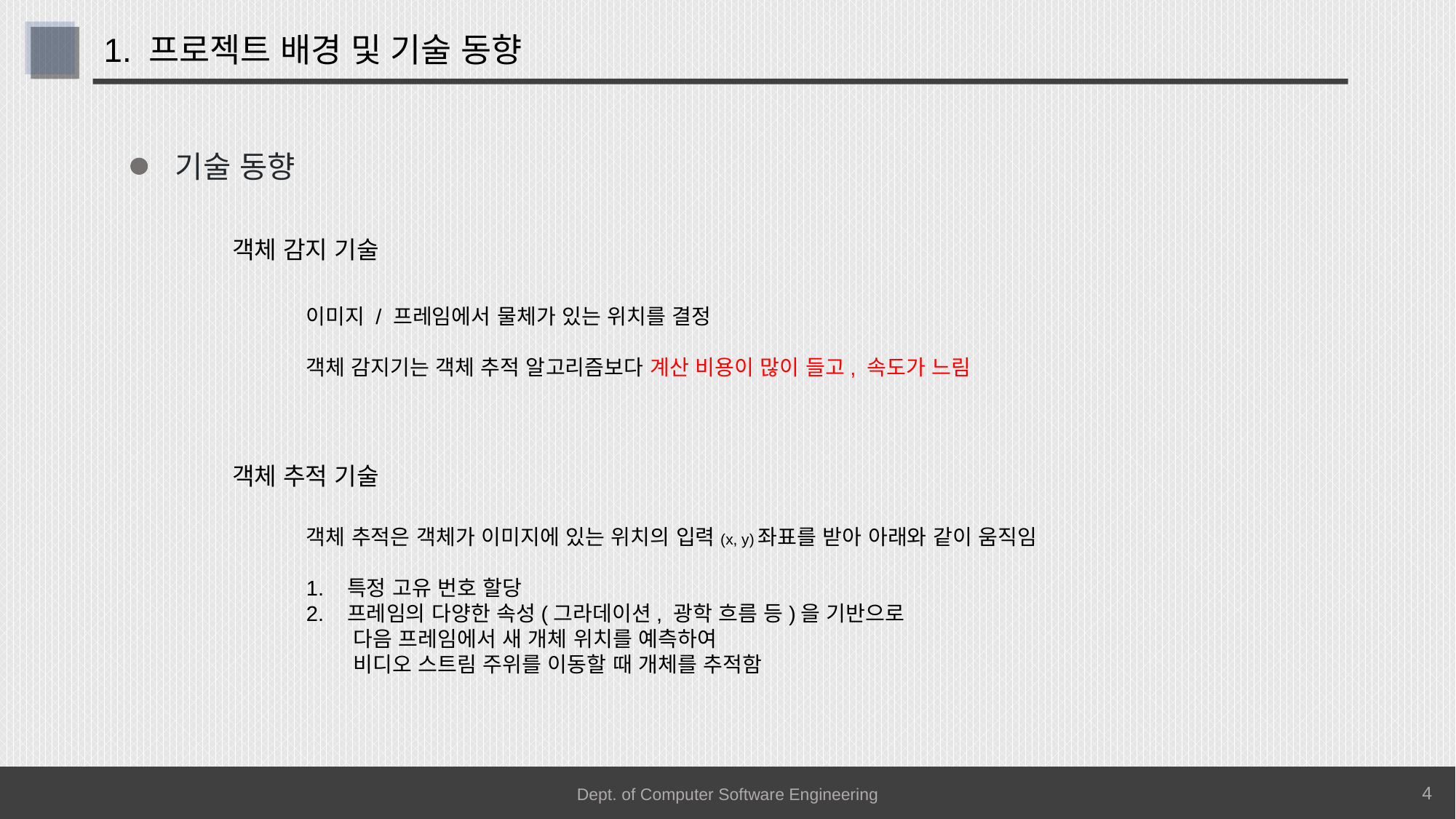

# 1. 프로젝트 배경 및 기술 동향
기술 동향

객체 감지 기술
이미지 / 프레임에서 물체가 있는 위치를 결정

객체 감지기는 객체 추적 알고리즘보다 계산 비용이 많이 들고, 속도가 느림
객체 추적 기술
객체 추적은 객체가 이미지에 있는 위치의 입력(x, y)좌표를 받아 아래와 같이 움직임

특정 고유 번호 할당
프레임의 다양한 속성(그라데이션, 광학 흐름 등)을 기반으로
       다음 프레임에서 새 개체 위치를 예측하여
       비디오 스트림 주위를 이동할 때 개체를 추적함